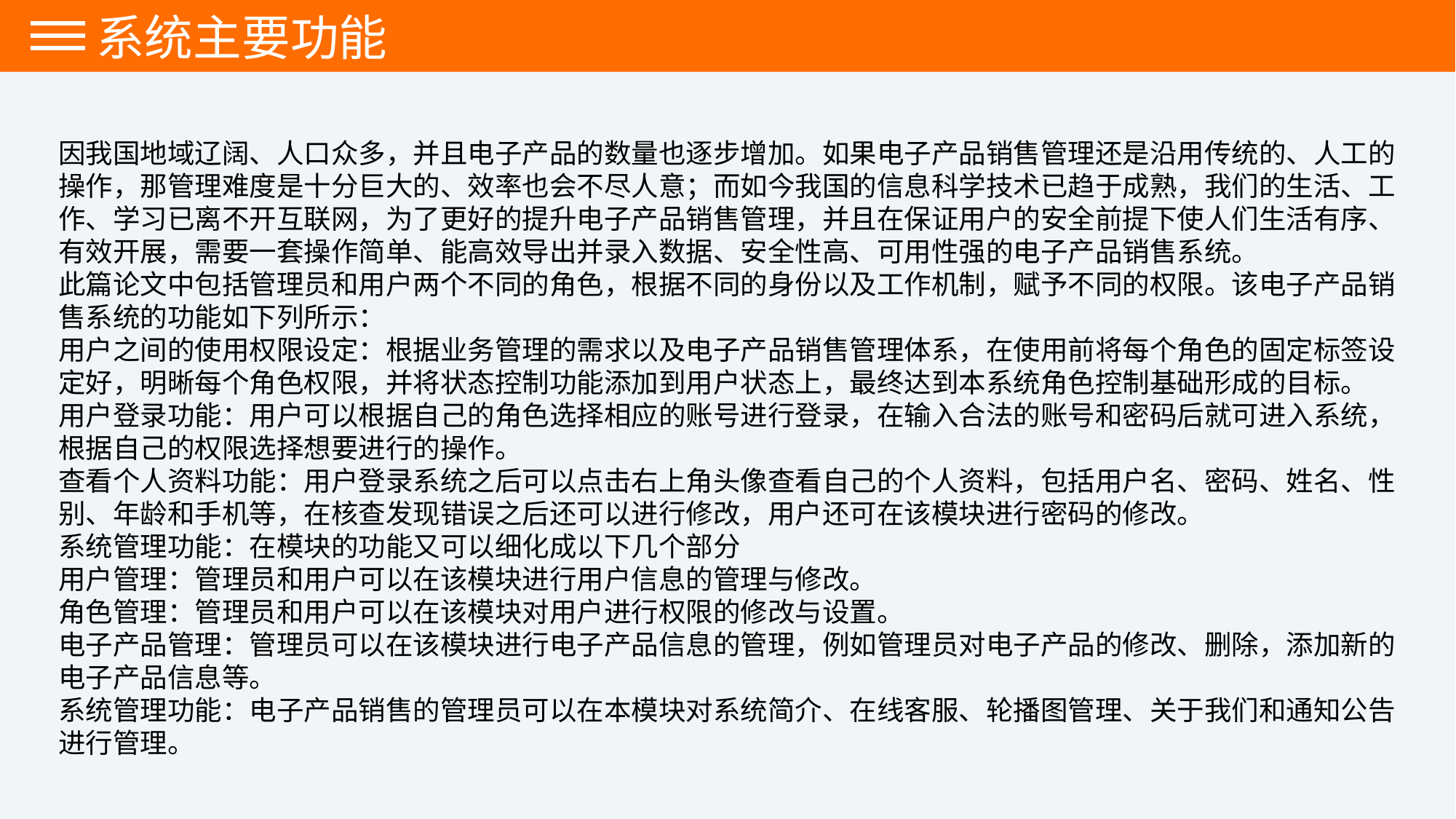

系统主要功能
因我国地域辽阔、人口众多，并且电子产品的数量也逐步增加。如果电子产品销售管理还是沿用传统的、人工的操作，那管理难度是十分巨大的、效率也会不尽人意；而如今我国的信息科学技术已趋于成熟，我们的生活、工作、学习已离不开互联网，为了更好的提升电子产品销售管理，并且在保证用户的安全前提下使人们生活有序、有效开展，需要一套操作简单、能高效导出并录入数据、安全性高、可用性强的电子产品销售系统。
此篇论文中包括管理员和用户两个不同的角色，根据不同的身份以及工作机制，赋予不同的权限。该电子产品销售系统的功能如下列所示：
用户之间的使用权限设定：根据业务管理的需求以及电子产品销售管理体系，在使用前将每个角色的固定标签设定好，明晰每个角色权限，并将状态控制功能添加到用户状态上，最终达到本系统角色控制基础形成的目标。
用户登录功能：用户可以根据自己的角色选择相应的账号进行登录，在输入合法的账号和密码后就可进入系统，根据自己的权限选择想要进行的操作。
查看个人资料功能：用户登录系统之后可以点击右上角头像查看自己的个人资料，包括用户名、密码、姓名、性别、年龄和手机等，在核查发现错误之后还可以进行修改，用户还可在该模块进行密码的修改。
系统管理功能：在模块的功能又可以细化成以下几个部分
用户管理：管理员和用户可以在该模块进行用户信息的管理与修改。
角色管理：管理员和用户可以在该模块对用户进行权限的修改与设置。
电子产品管理：管理员可以在该模块进行电子产品信息的管理，例如管理员对电子产品的修改、删除，添加新的电子产品信息等。
系统管理功能：电子产品销售的管理员可以在本模块对系统简介、在线客服、轮播图管理、关于我们和通知公告进行管理。